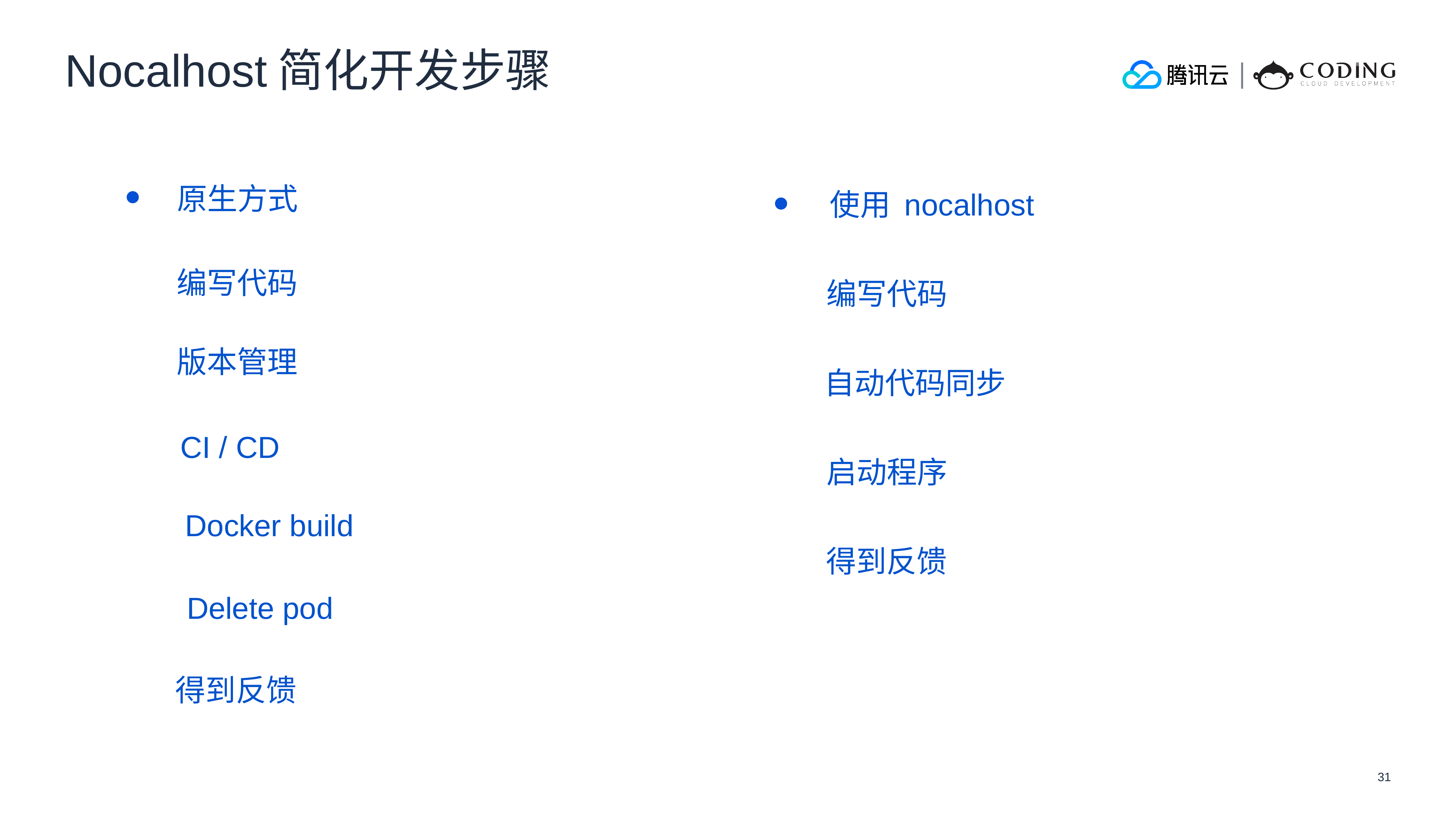

Nocalhost简化开发步骤
原生方式
使用 nocalhost

编写代码
编写代码
版本管理
自动代码同步
CI / CD
启动程序
Docker build
得到反馈
Delete pod
得到反馈
31